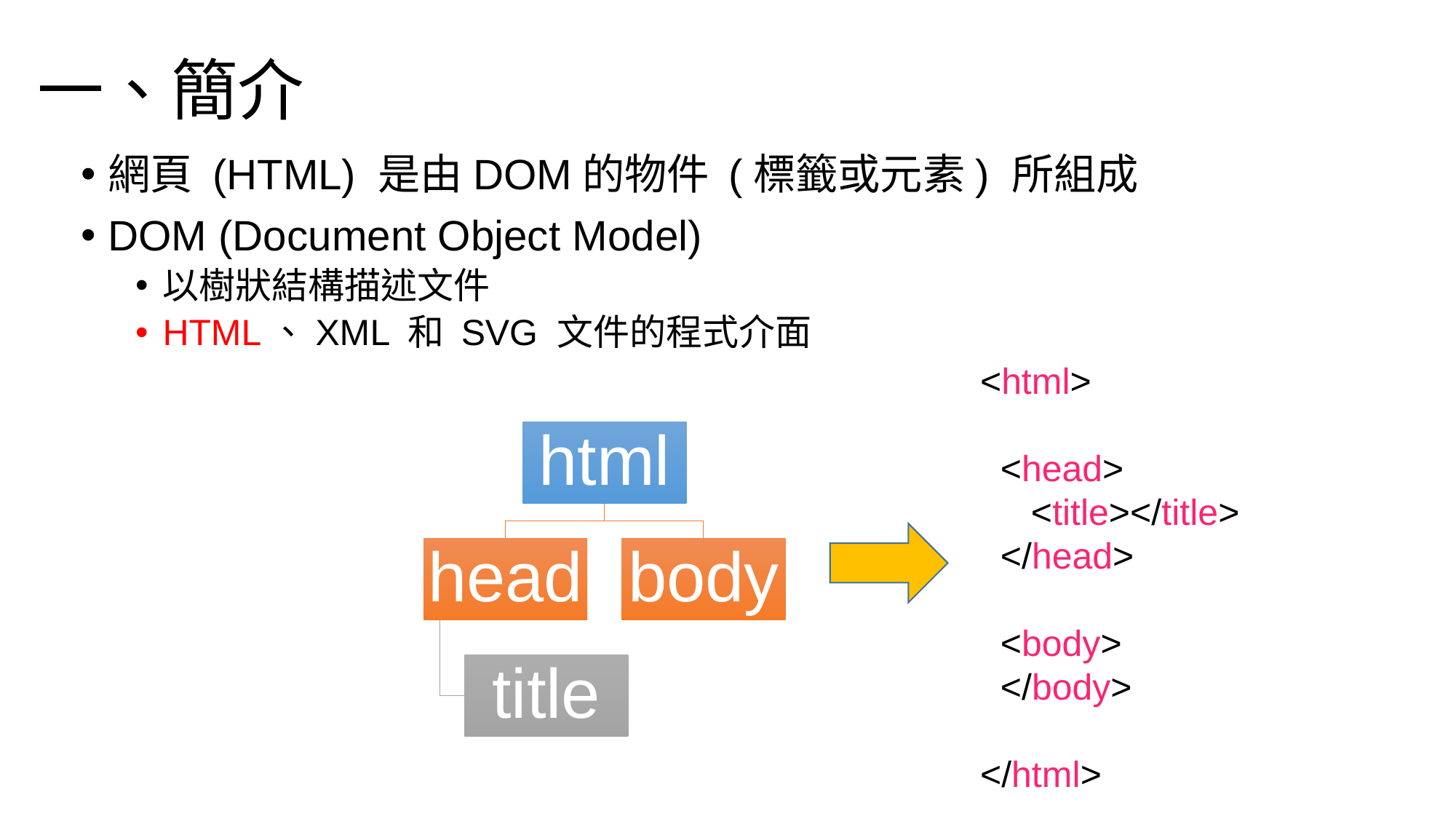

# 一、簡介
網頁 (HTML) 是由DOM的物件 (標籤或元素) 所組成
DOM (Document Object Model)
以樹狀結構描述文件
HTML、XML 和 SVG 文件的程式介面
<html>

  <head>
     <title></title>
  </head>

  <body>
  </body>

</html>
html
head
title
body